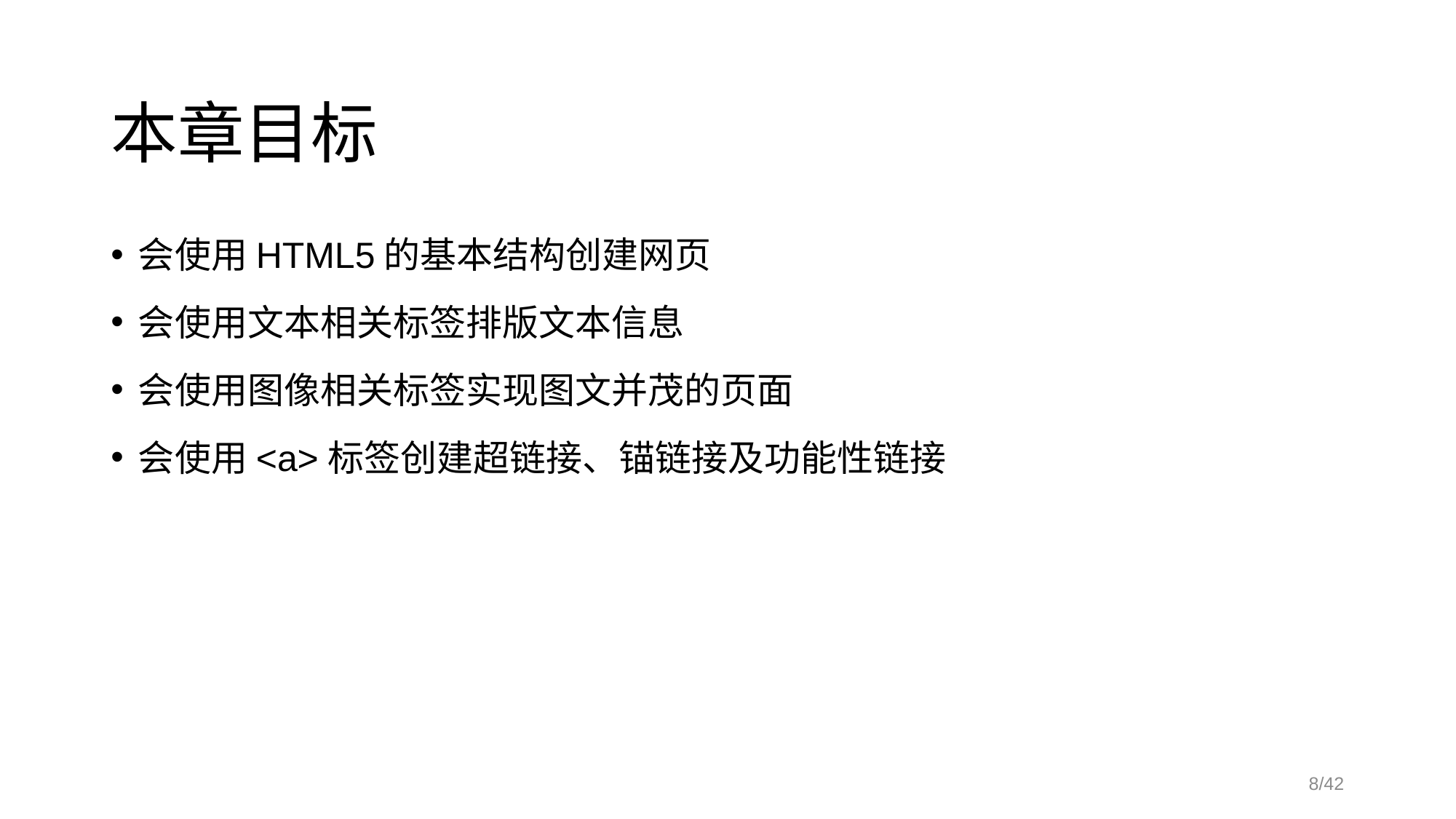

# 本章目标
会使用HTML5的基本结构创建网页
会使用文本相关标签排版文本信息
会使用图像相关标签实现图文并茂的页面
会使用<a>标签创建超链接、锚链接及功能性链接
8/42